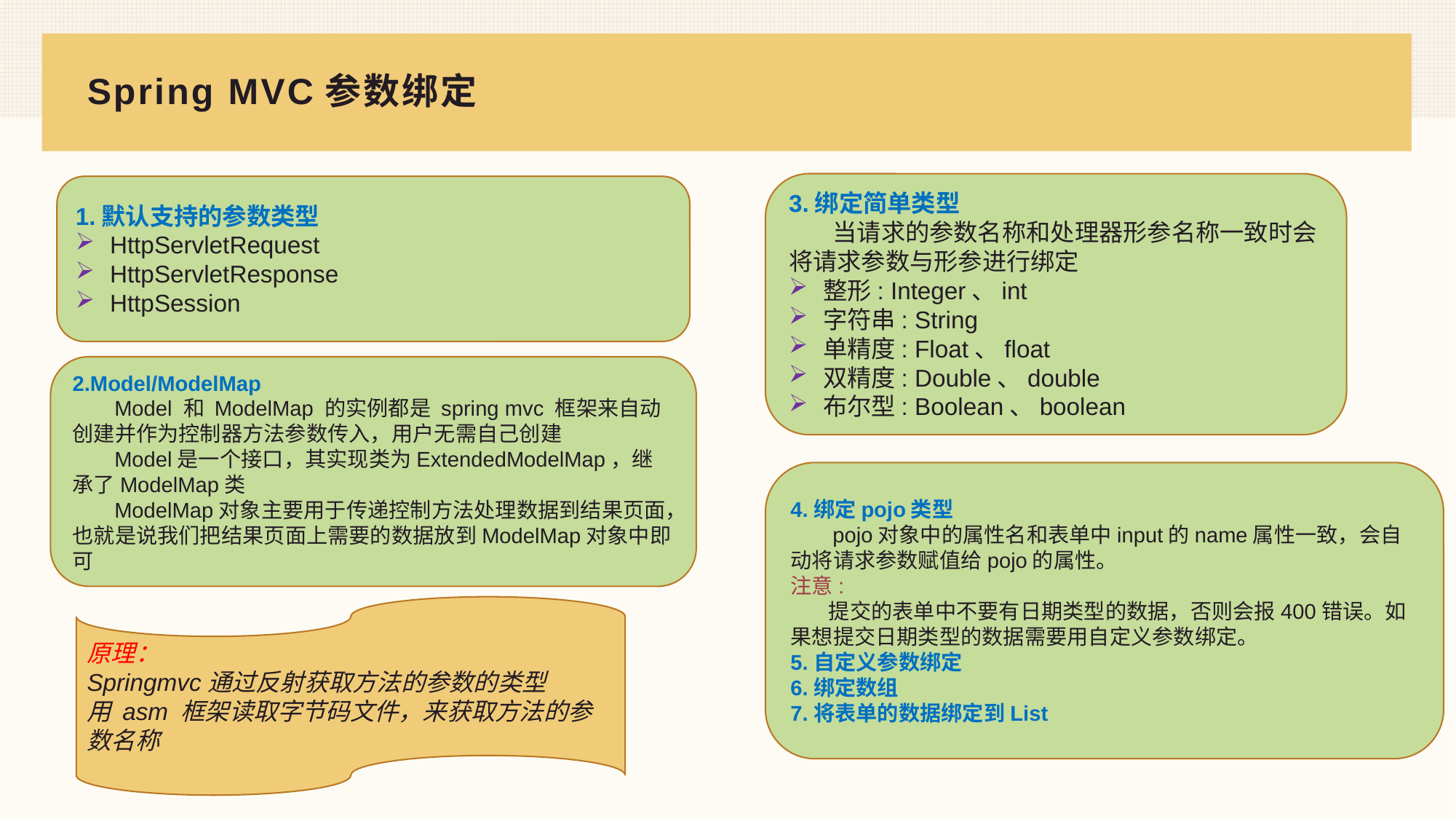

# Spring MVC参数绑定
3.绑定简单类型
       当请求的参数名称和处理器形参名称一致时会将请求参数与形参进行绑定
整形: Integer、int
字符串: String
单精度: Float、float
双精度: Double、double
布尔型: Boolean、boolean
1.默认支持的参数类型
HttpServletRequest
HttpServletResponse
HttpSession
2.Model/ModelMap
       Model 和 ModelMap 的实例都是 spring mvc 框架来自动创建并作为控制器方法参数传入，用户无需自己创建
       Model是一个接口，其实现类为ExtendedModelMap，继承了ModelMap类
       ModelMap对象主要用于传递控制方法处理数据到结果页面，也就是说我们把结果页面上需要的数据放到ModelMap对象中即可
4.绑定pojo类型
       pojo对象中的属性名和表单中input的name属性一致，会自动将请求参数赋值给pojo的属性。
注意:
       提交的表单中不要有日期类型的数据，否则会报400错误。如果想提交日期类型的数据需要用自定义参数绑定。
5.自定义参数绑定
6.绑定数组
7.将表单的数据绑定到List
原理：
Springmvc通过反射获取方法的参数的类型
用 asm 框架读取字节码文件，来获取方法的参数名称